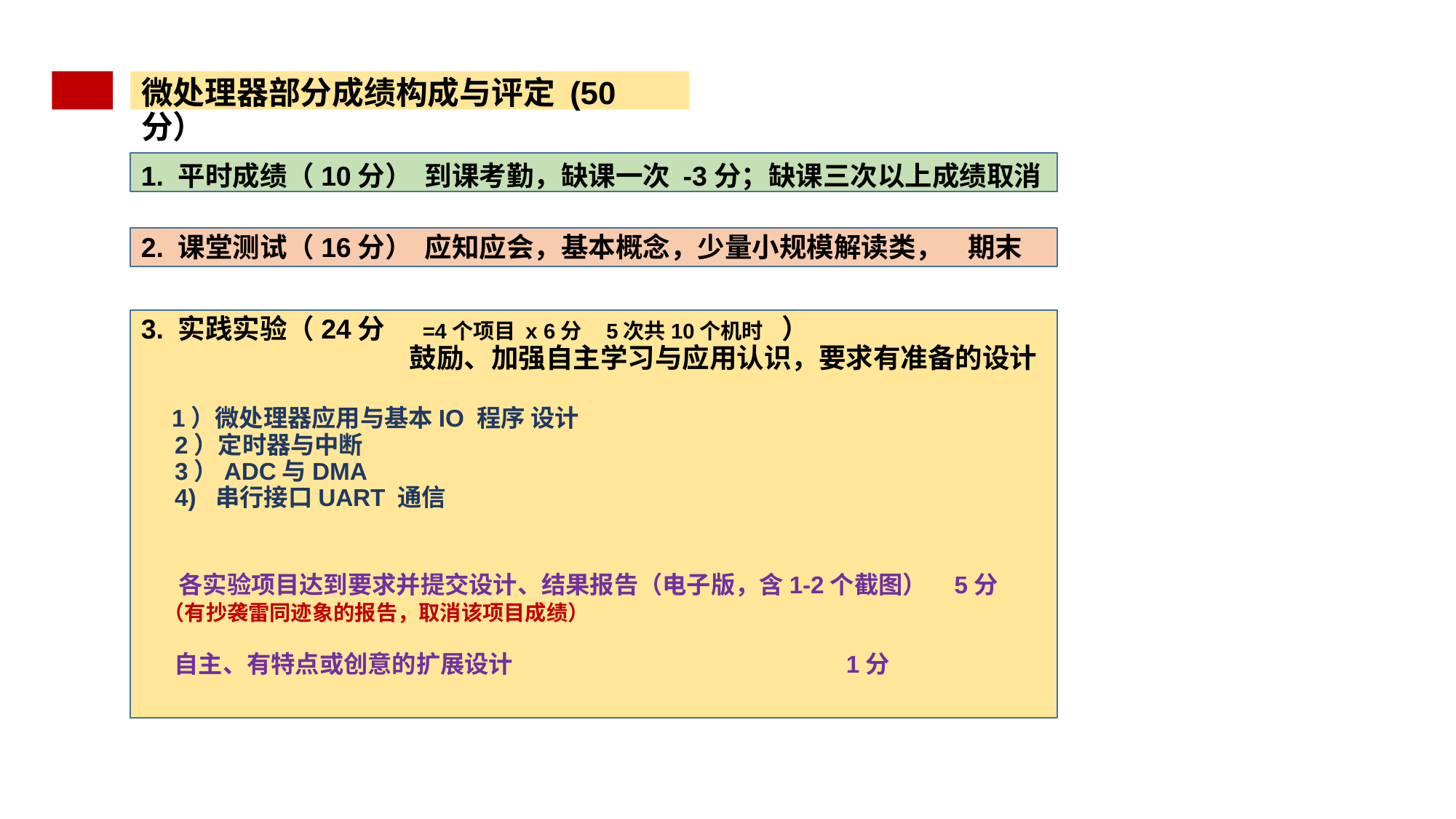

微处理器部分成绩构成与评定 (50分）
1. 平时成绩（10分）  到课考勤，缺课一次 -3分；缺课三次以上成绩取消
2. 课堂测试（16分）  应知应会，基本概念，少量小规模解读类，    期末
3. 实践实验（24分     =4个项目 x 6分    5次共10个机时   ）
		       鼓励、加强自主学习与应用认识，要求有准备的设计

    1）微处理器应用与基本IO 程序 设计
     2）定时器与中断
     3）ADC与DMA
     4)  串行接口UART 通信

     各实验项目达到要求并提交设计、结果报告（电子版，含1-2个截图）    5分
   （有抄袭雷同迹象的报告，取消该项目成绩）

     自主、有特点或创意的扩展设计                                                            1分